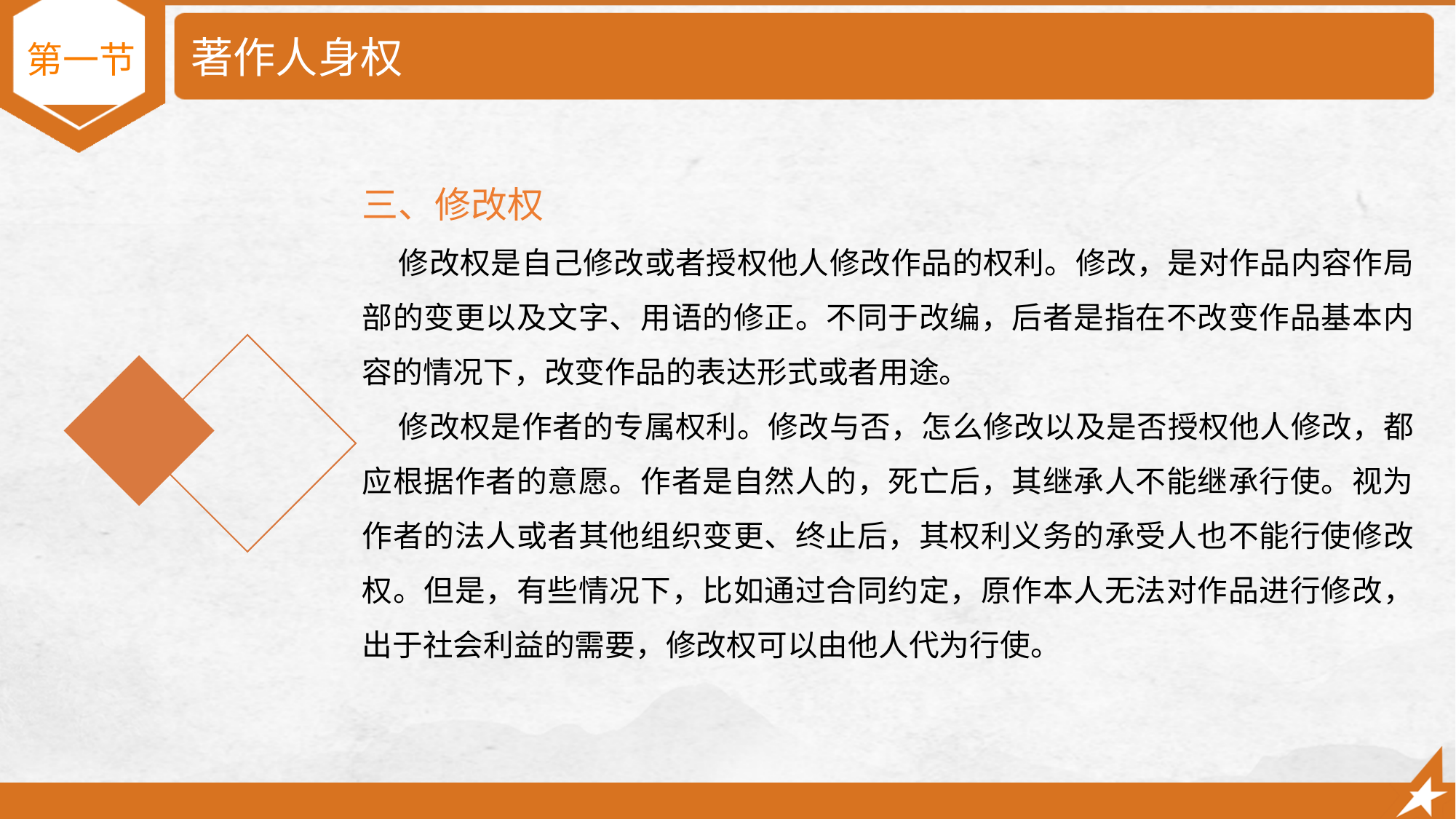

# 著作人身权
第一节
三、修改权
    修改权是自己修改或者授权他人修改作品的权利。修改，是对作品内容作局部的变更以及文字、用语的修正。不同于改编，后者是指在不改变作品基本内容的情况下，改变作品的表达形式或者用途。
    修改权是作者的专属权利。修改与否，怎么修改以及是否授权他人修改，都应根据作者的意愿。作者是自然人的，死亡后，其继承人不能继承行使。视为作者的法人或者其他组织变更、终止后，其权利义务的承受人也不能行使修改权。但是，有些情况下，比如通过合同约定，原作本人无法对作品进行修改，出于社会利益的需要，修改权可以由他人代为行使。